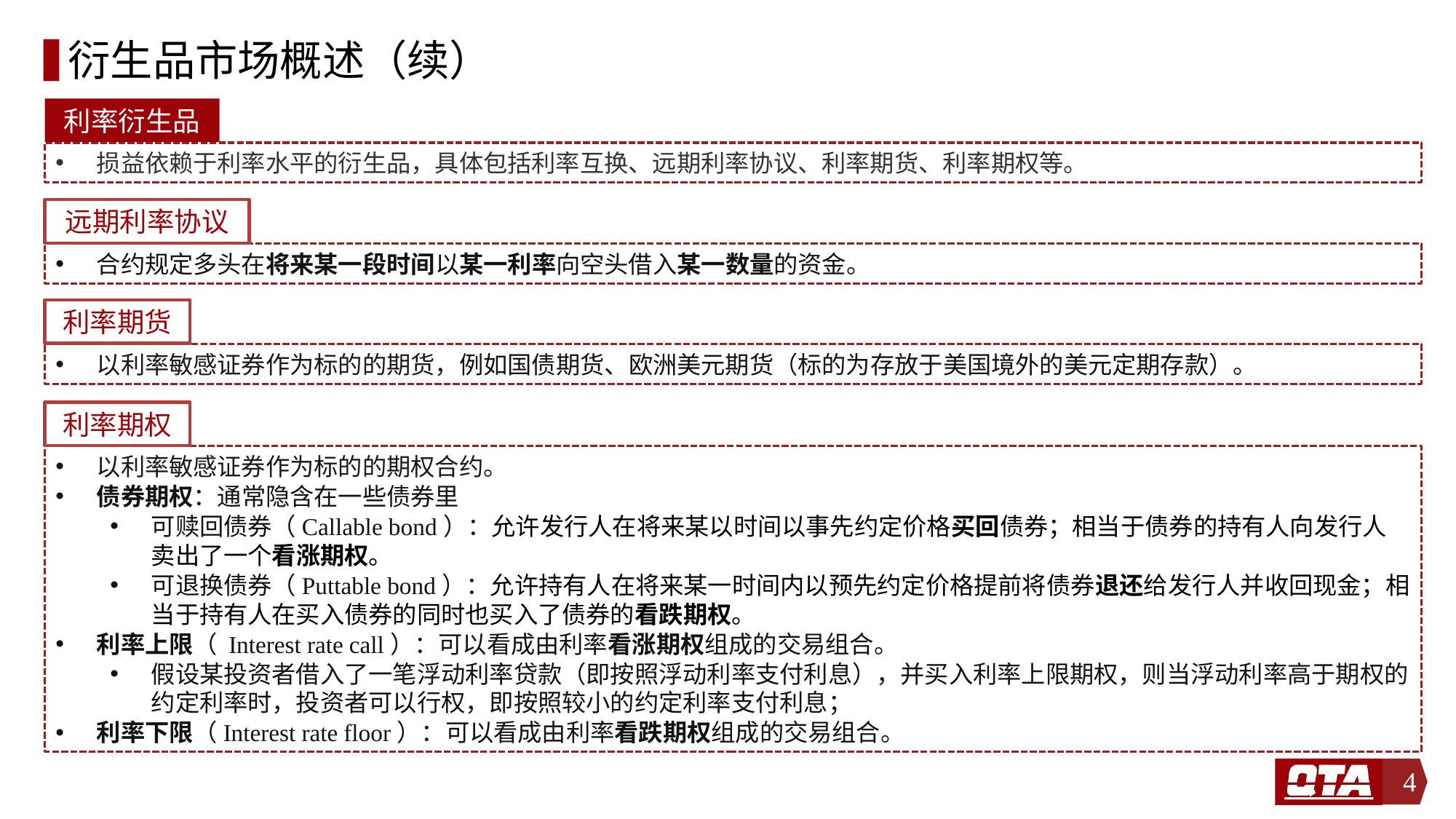

# 衍生品市场概述（续）
利率衍生品
损益依赖于利率水平的衍生品，具体包括利率互换、远期利率协议、利率期货、利率期权等。
远期利率协议
合约规定多头在将来某一段时间以某一利率向空头借入某一数量的资金。
利率期货
以利率敏感证券作为标的的期货，例如国债期货、欧洲美元期货（标的为存放于美国境外的美元定期存款）。
利率期权
以利率敏感证券作为标的的期权合约。
债券期权：通常隐含在一些债券里
可赎回债券（Callable bond）：允许发行人在将来某以时间以事先约定价格买回债券；相当于债券的持有人向发行人卖出了一个看涨期权。
可退换债券（Puttable bond）：允许持有人在将来某一时间内以预先约定价格提前将债券退还给发行人并收回现金；相当于持有人在买入债券的同时也买入了债券的看跌期权。
利率上限（ Interest rate call）：可以看成由利率看涨期权组成的交易组合。
假设某投资者借入了一笔浮动利率贷款（即按照浮动利率支付利息），并买入利率上限期权，则当浮动利率高于期权的约定利率时，投资者可以行权，即按照较小的约定利率支付利息；
利率下限（Interest rate floor）：可以看成由利率看跌期权组成的交易组合。
4